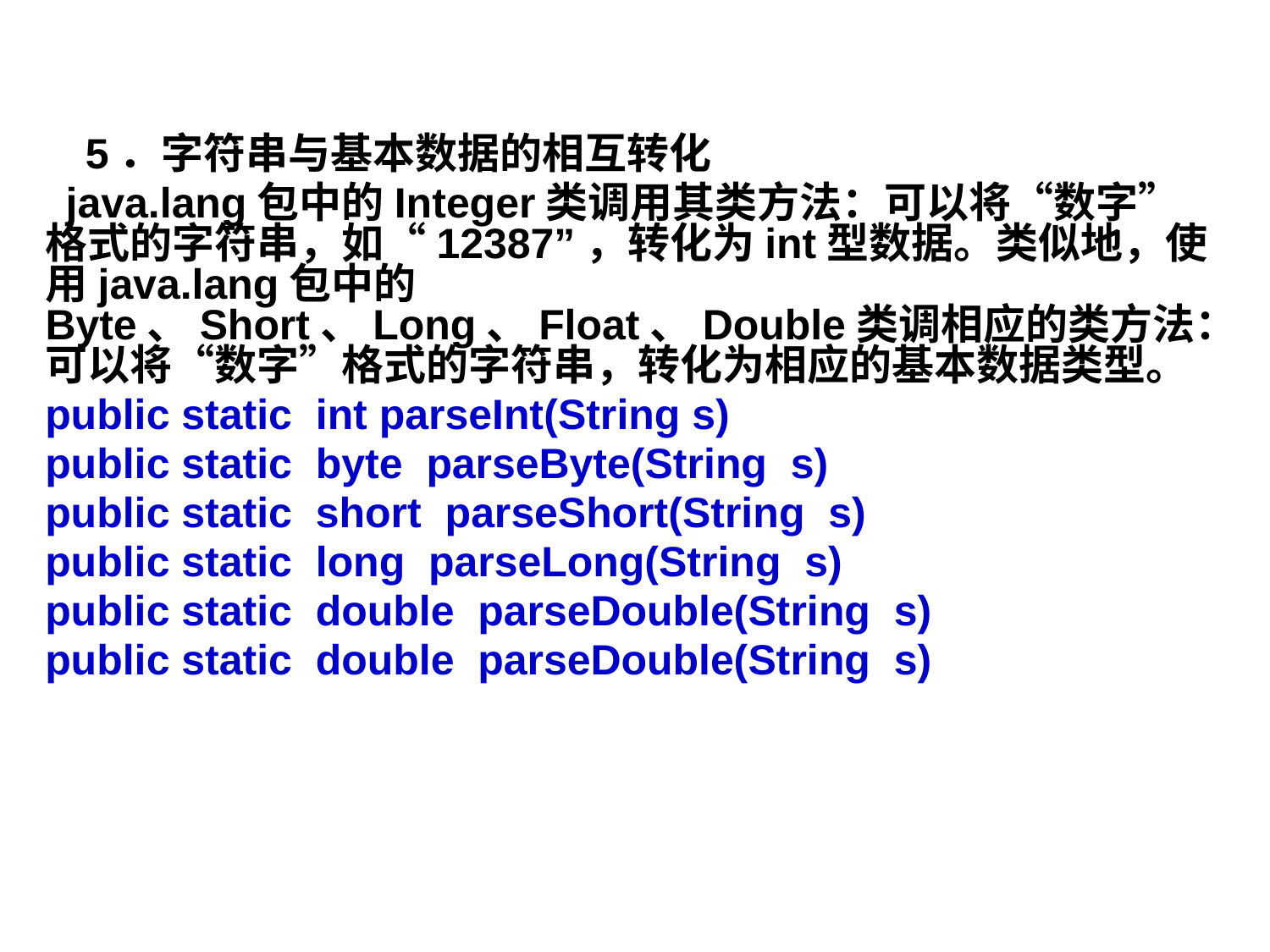

5．字符串与基本数据的相互转化
       java.lang包中的Integer类调用其类方法：可以将“数字”格式的字符串，如“12387”，转化为int型数据。类似地，使用java.lang包中的Byte、Short、Long、Float、Double类调相应的类方法：可以将“数字”格式的字符串，转化为相应的基本数据类型。
    public static  int parseInt(String s)
    public static  byte  parseByte(String  s)
    public static  short  parseShort(String  s)
    public static  long  parseLong(String  s)
    public static  double  parseDouble(String  s)
    public static  double  parseDouble(String  s)